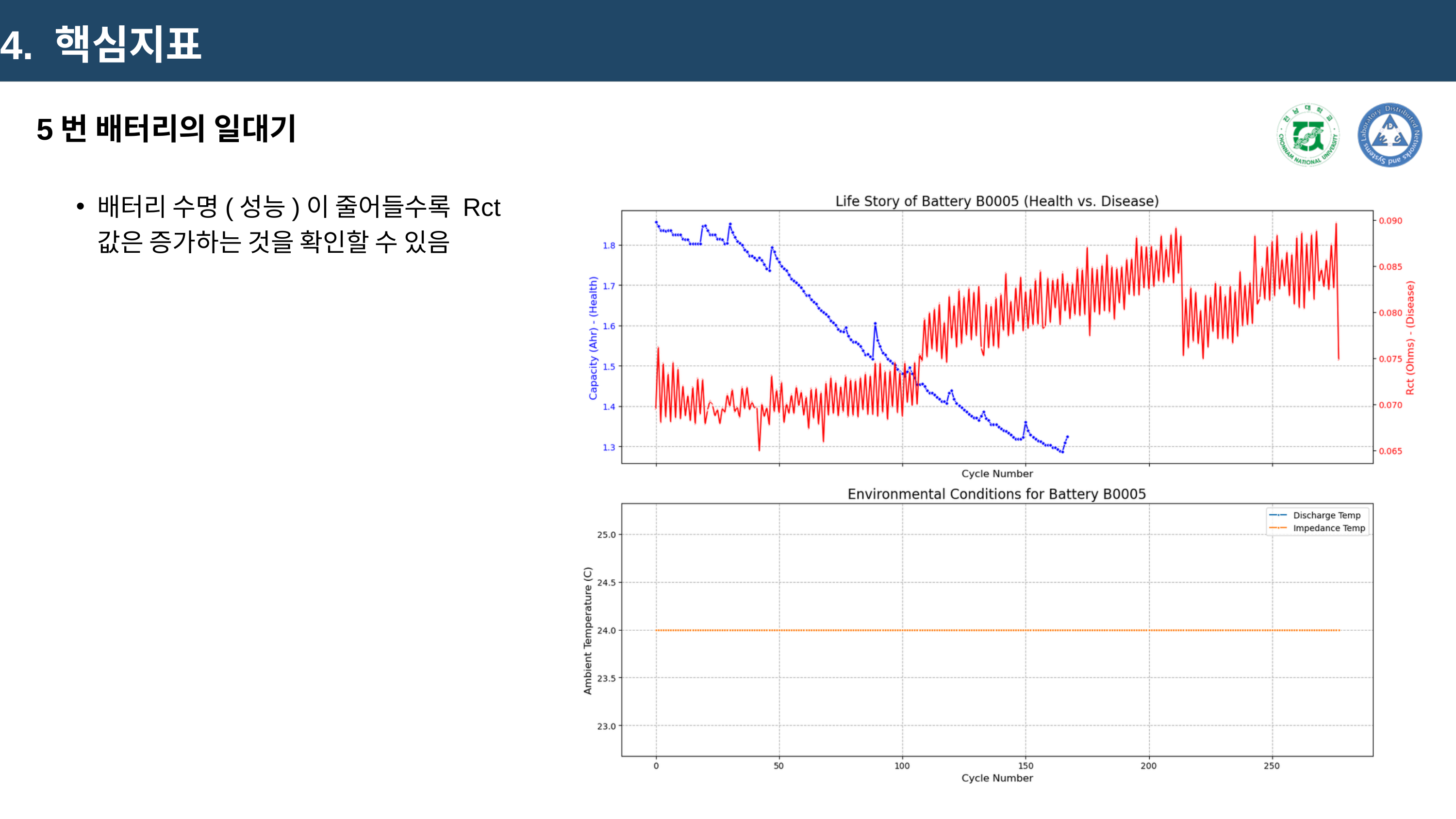

4. 핵심지표
5번 배터리의 일대기
배터리 수명(성능)이 줄어들수록 Rct 값은 증가하는 것을 확인할 수 있음